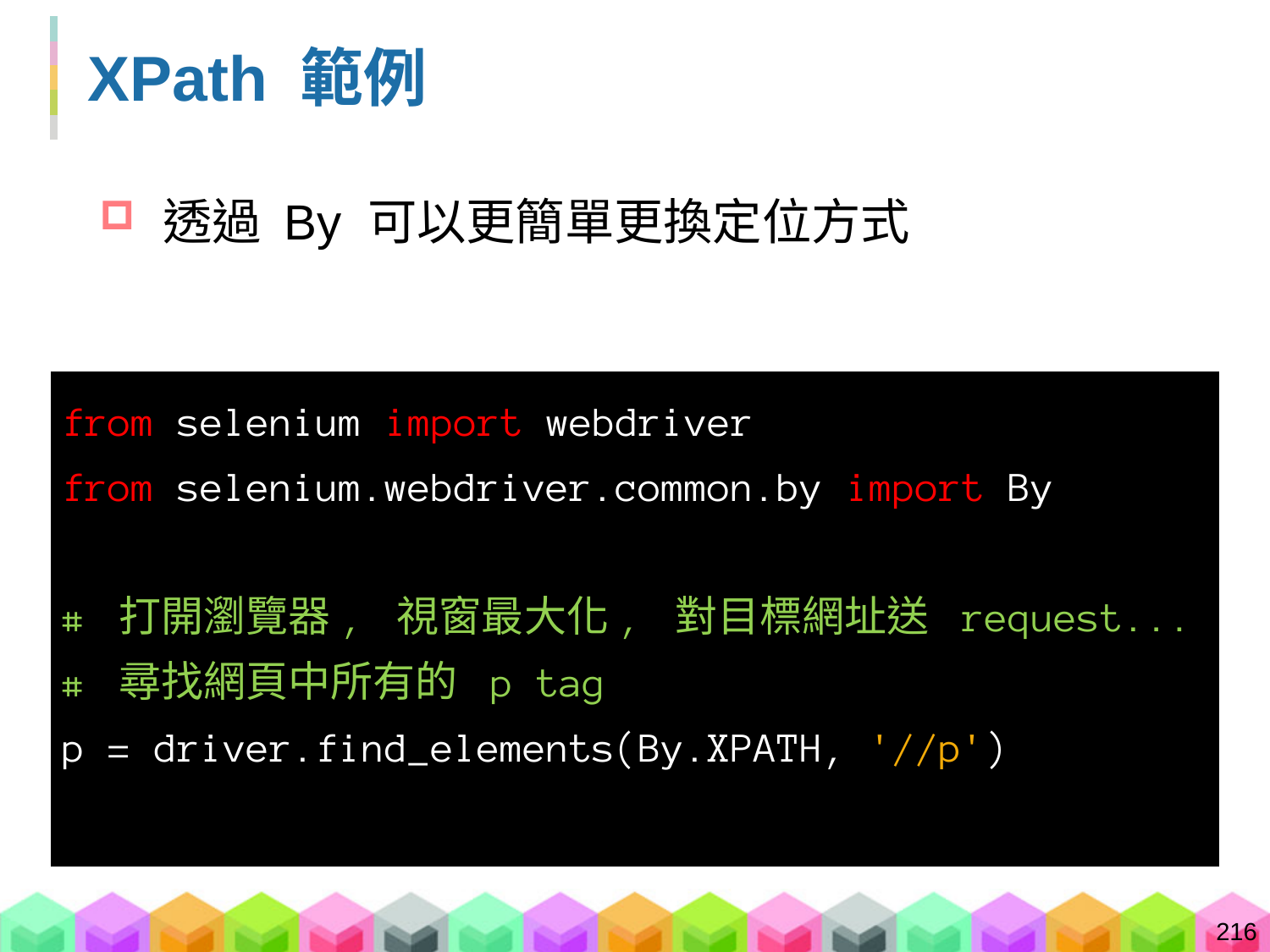

# XPath 範例
透過 By 可以更簡單更換定位方式
from selenium import webdriver
from selenium.webdriver.common.by import By

# 打開瀏覽器, 視窗最大化, 對目標網址送 request...
# 尋找網頁中所有的 p tag
p = driver.find_elements(By.XPATH, '//p')
216